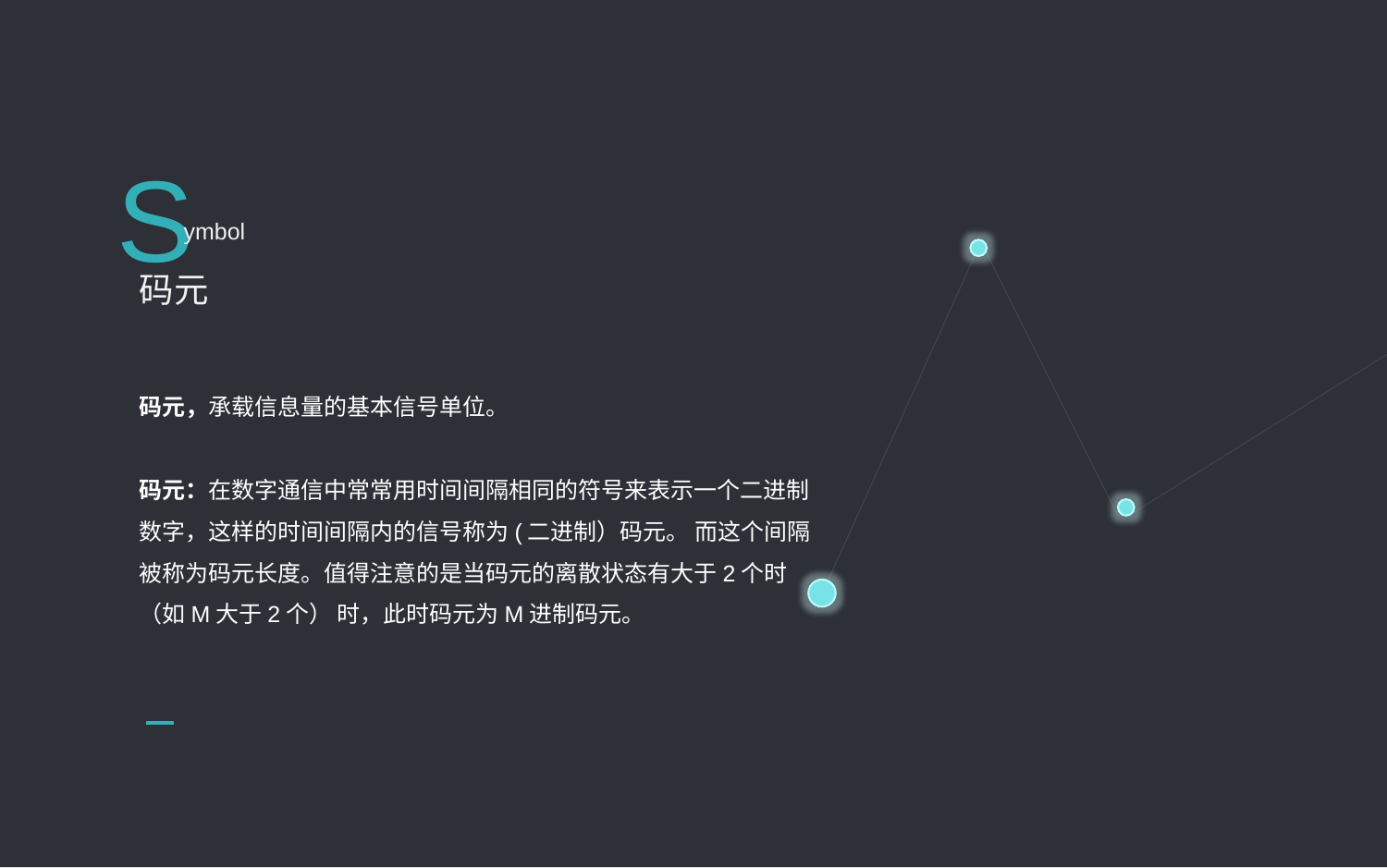

S
ymbol
码元

码元，承载信息量的基本信号单位。

码元：在数字通信中常常用时间间隔相同的符号来表示一个二进制数字，这样的时间间隔内的信号称为(二进制）码元。 而这个间隔被称为码元长度。值得注意的是当码元的离散状态有大于2个时（如M大于2个） 时，此时码元为M进制码元。